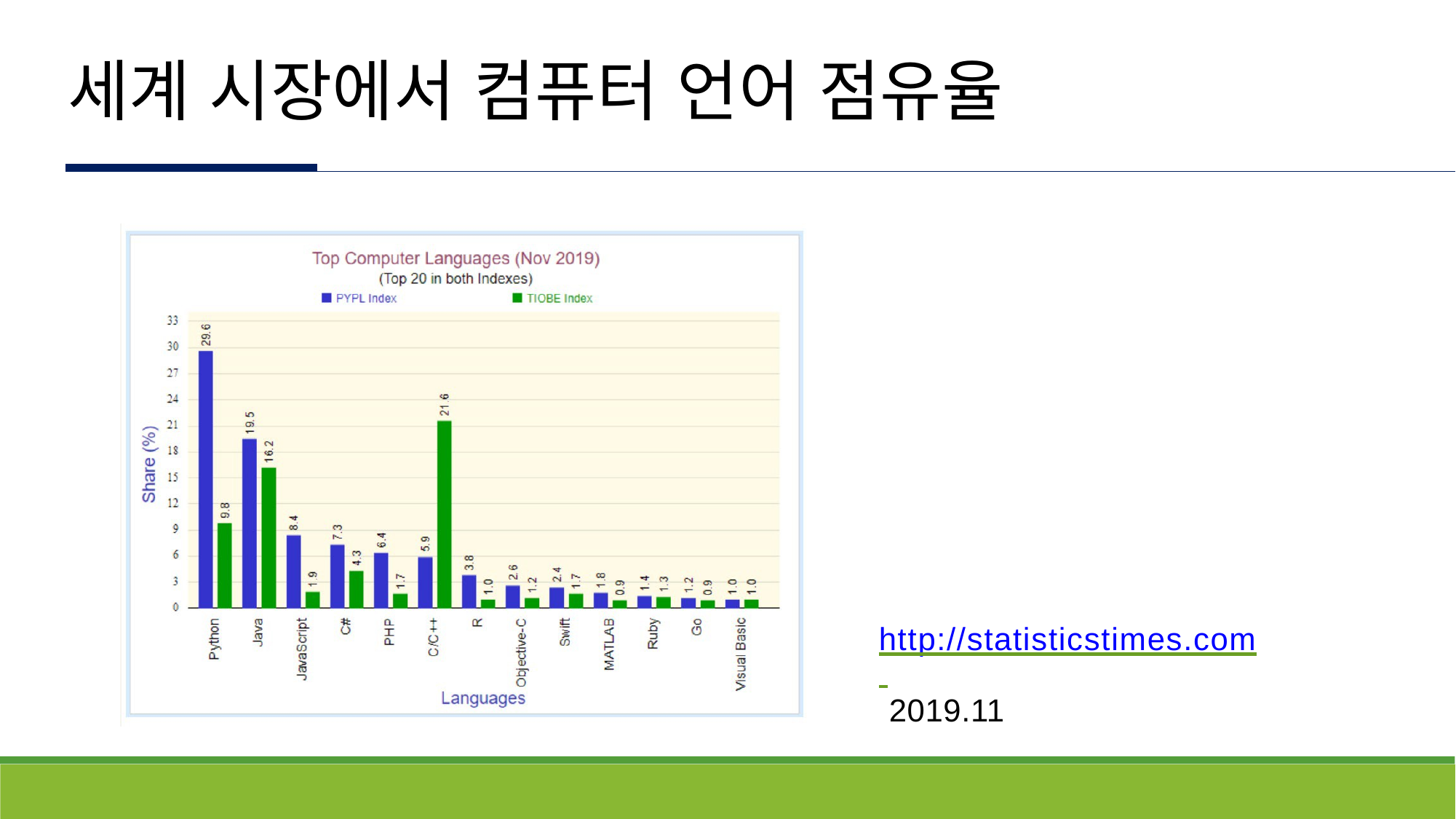

# 세계 시장에서 컴퓨터 언어 점유율

http://statisticstimes.com  2019.11